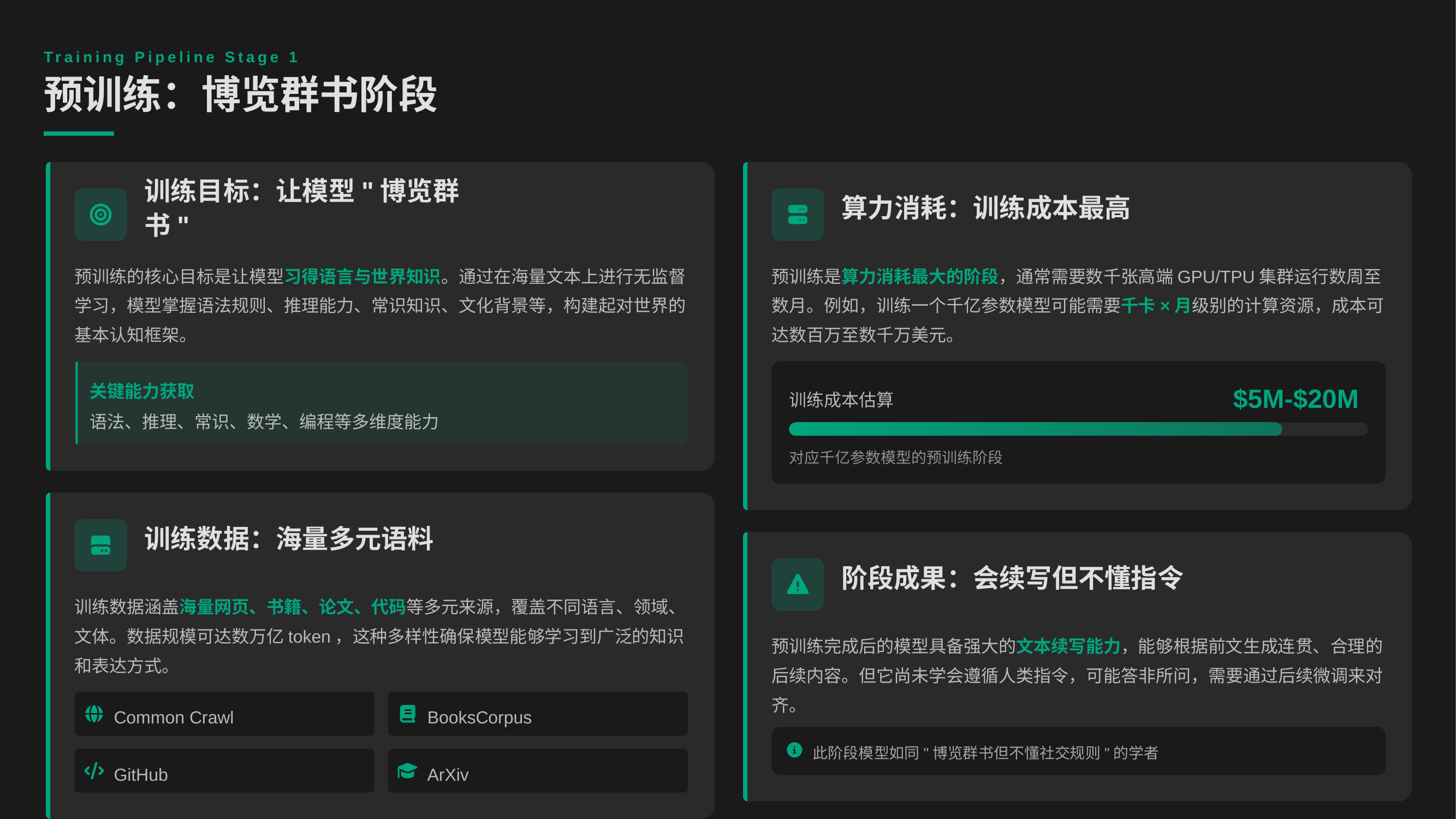

Training Pipeline Stage 1
预训练：博览群书阶段

训练目标：让模型"博览群书"

算力消耗：训练成本最高

预训练的核心目标是让模型习得语言与世界知识。通过在海量文本上进行无监督学习，模型掌握语法规则、推理能力、常识知识、文化背景等，构建起对世界的基本认知框架。
预训练是算力消耗最大的阶段，通常需要数千张高端GPU/TPU集群运行数周至数月。例如，训练一个千亿参数模型可能需要千卡×月级别的计算资源，成本可达数百万至数千万美元。

关键能力获取
$5M-$20M
训练成本估算
语法、推理、常识、数学、编程等多维度能力

对应千亿参数模型的预训练阶段

训练数据：海量多元语料

阶段成果：会续写但不懂指令

训练数据涵盖海量网页、书籍、论文、代码等多元来源，覆盖不同语言、领域、文体。数据规模可达数万亿token，这种多样性确保模型能够学习到广泛的知识和表达方式。
预训练完成后的模型具备强大的文本续写能力，能够根据前文生成连贯、合理的后续内容。但它尚未学会遵循人类指令，可能答非所问，需要通过后续微调来对齐。

Common Crawl
BooksCorpus

此阶段模型如同"博览群书但不懂社交规则"的学者

GitHub
ArXiv